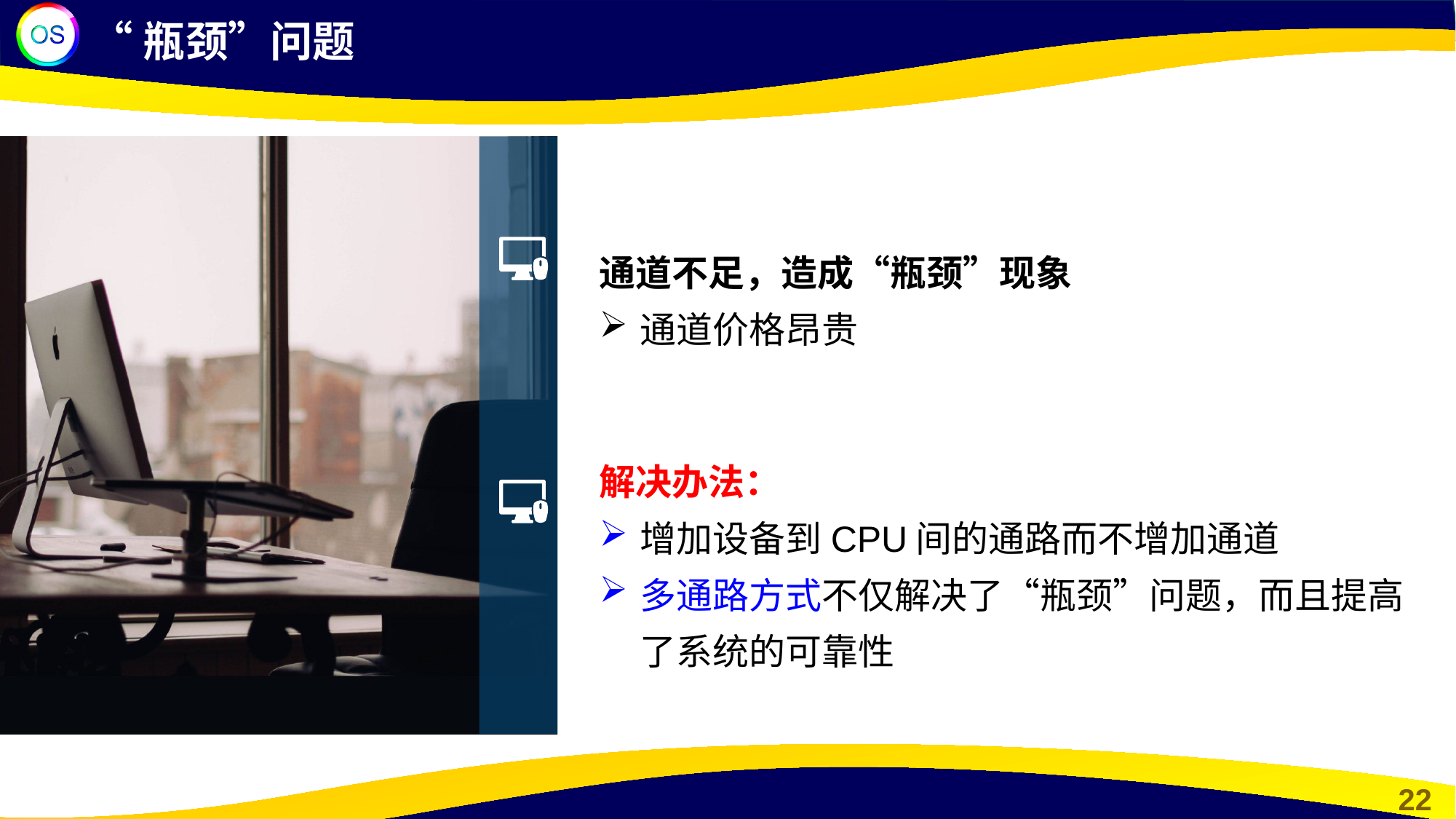

“瓶颈”问题

通道不足，造成“瓶颈”现象
通道价格昂贵

解决办法：
增加设备到CPU间的通路而不增加通道
多通路方式不仅解决了“瓶颈”问题，而且提高了系统的可靠性